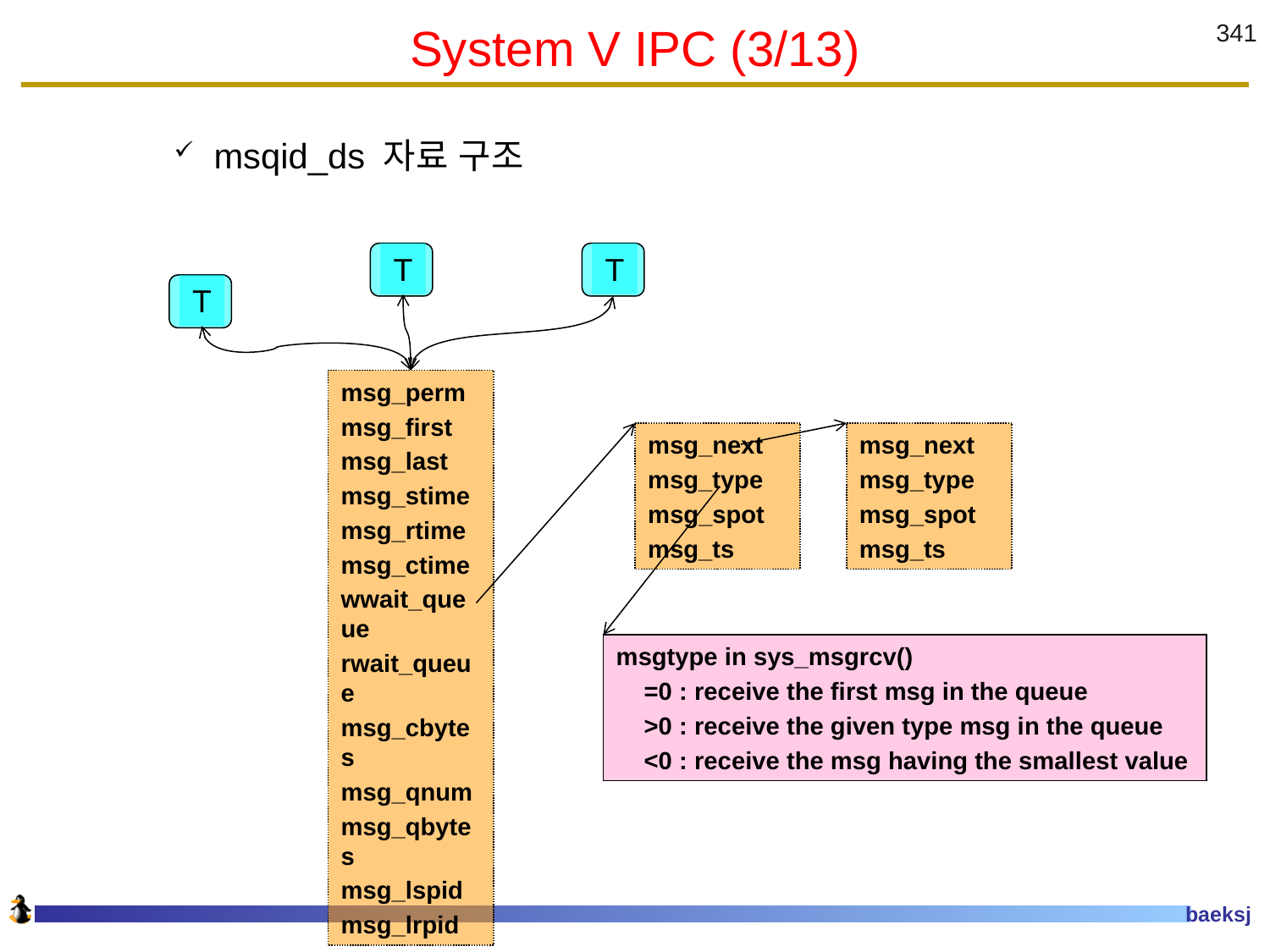

# System V IPC (3/13)
341
msqid_ds 자료 구조

T

T

T
msg_perm
msg_first
msg_last
msg_stime
msg_rtime
msg_ctime
wwait_queue
rwait_queue
msg_cbytes
msg_qnum
msg_qbytes
msg_lspid
msg_lrpid

msg_next
msg_type
msg_spot
msg_ts

msg_next
msg_type
msg_spot
msg_ts

msgtype in sys_msgrcv()
    =0 : receive the first msg in the queue
    >0 : receive the given type msg in the queue
    <0 : receive the msg having the smallest value